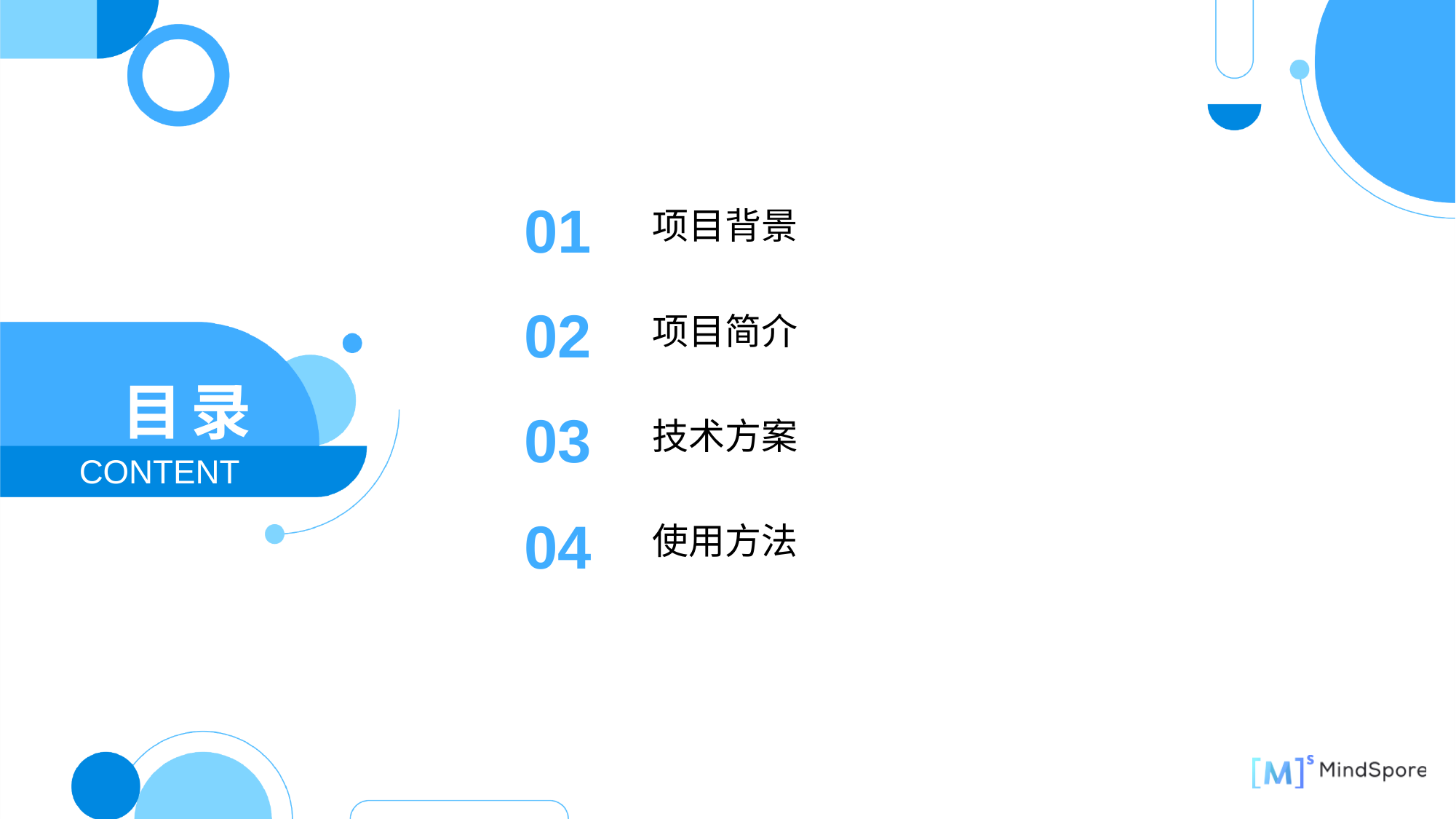

01
项目背景
02
项目简介
03
技术方案
04
使用方法